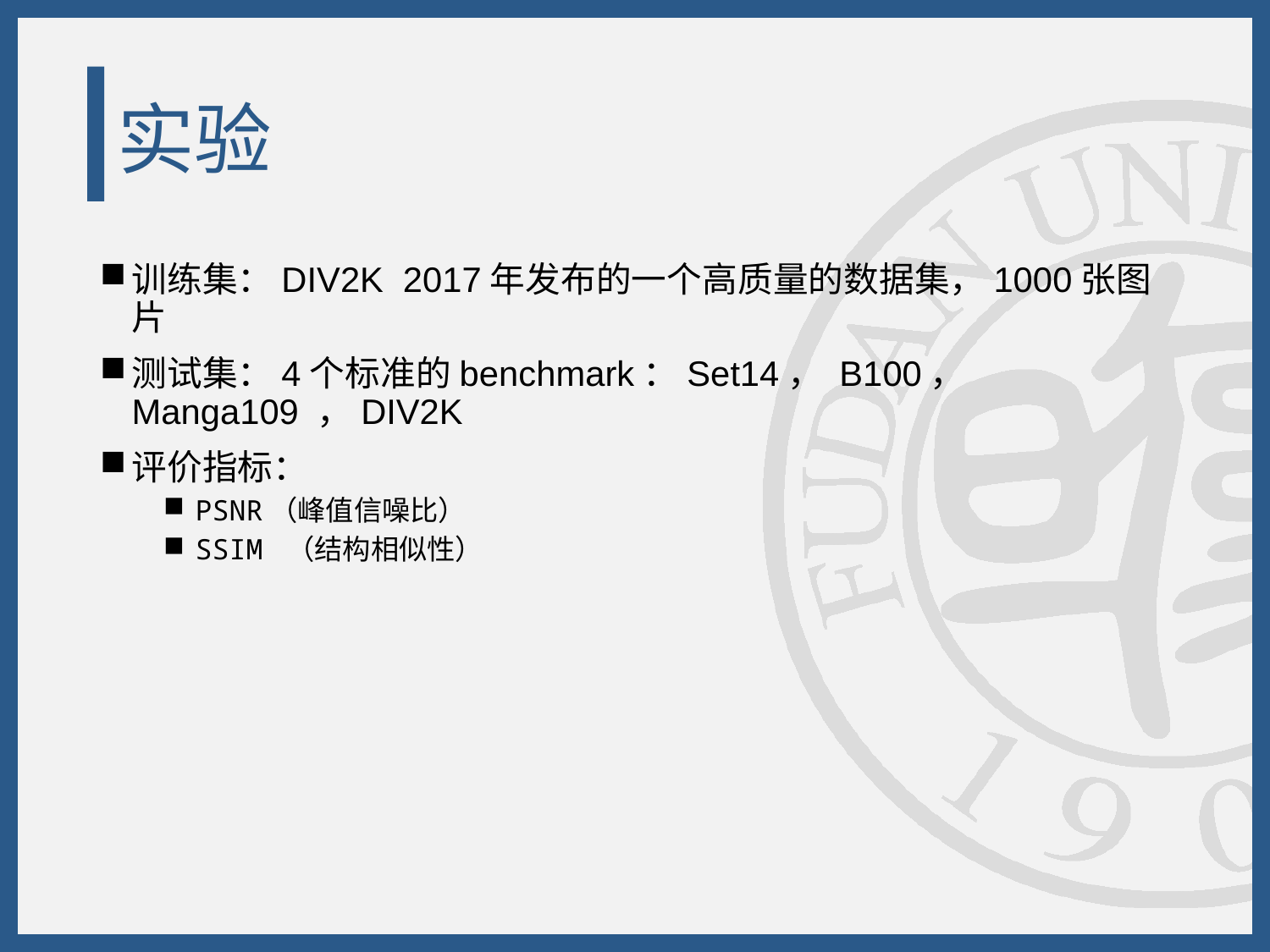

# 实验
训练集：DIV2K  2017年发布的一个高质量的数据集，1000张图片
测试集：4个标准的benchmark：Set14， B100， Manga109 ，DIV2K
评价指标：
PSNR（峰值信噪比）
SSIM （结构相似性）